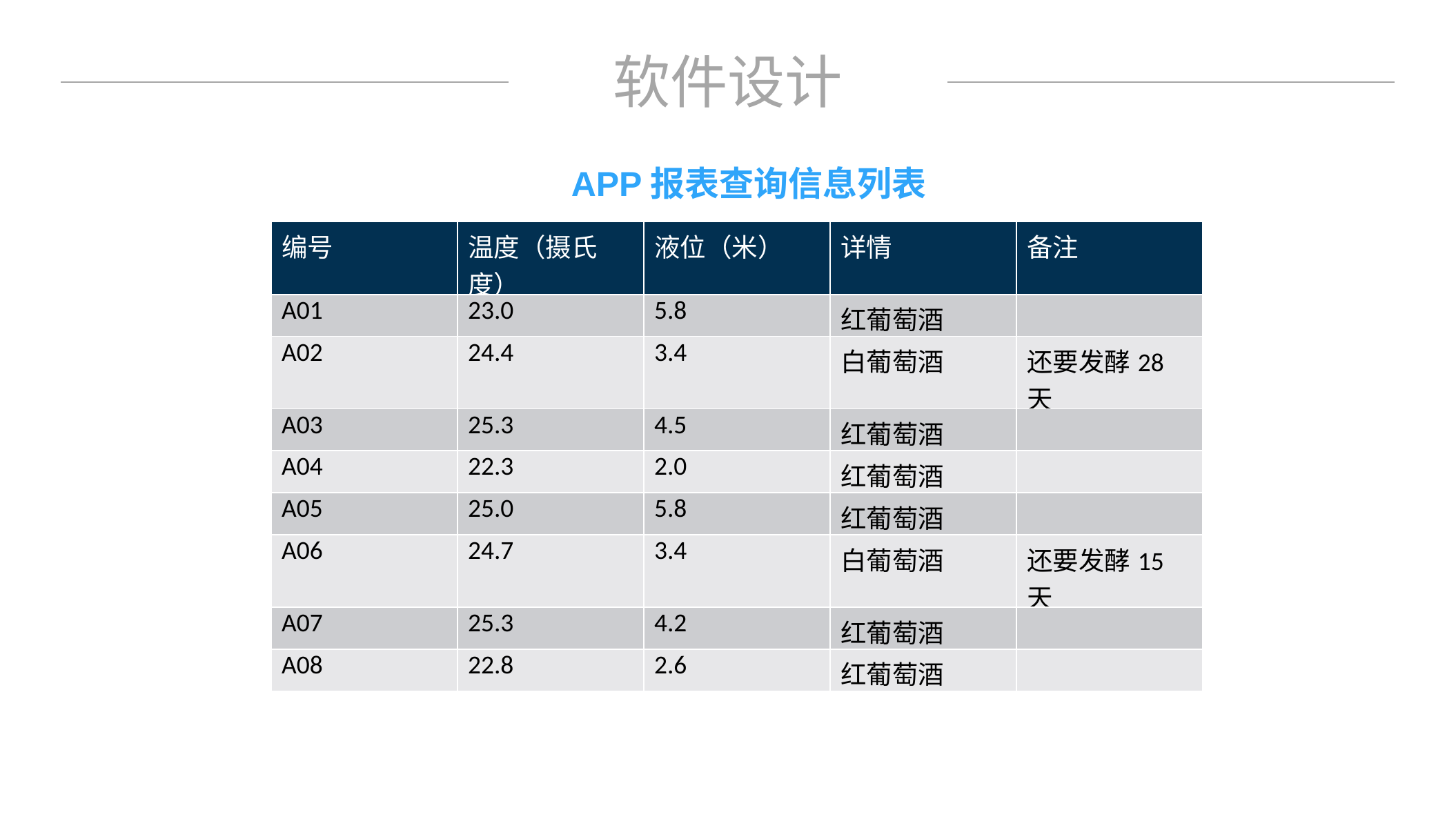

软件设计
APP报表查询信息列表
| 编号 | 温度（摄氏度） | 液位（米） | 详情 | 备注 |
| --- | --- | --- | --- | --- |
| A01 | 23.0 | 5.8 | 红葡萄酒 |  |
| A02 | 24.4 | 3.4 | 白葡萄酒 | 还要发酵28天 |
| A03 | 25.3 | 4.5 | 红葡萄酒 |  |
| A04 | 22.3 | 2.0 | 红葡萄酒 |  |
| A05 | 25.0 | 5.8 | 红葡萄酒 |  |
| A06 | 24.7 | 3.4 | 白葡萄酒 | 还要发酵15天 |
| A07 | 25.3 | 4.2 | 红葡萄酒 |  |
| A08 | 22.8 | 2.6 | 红葡萄酒 |  |